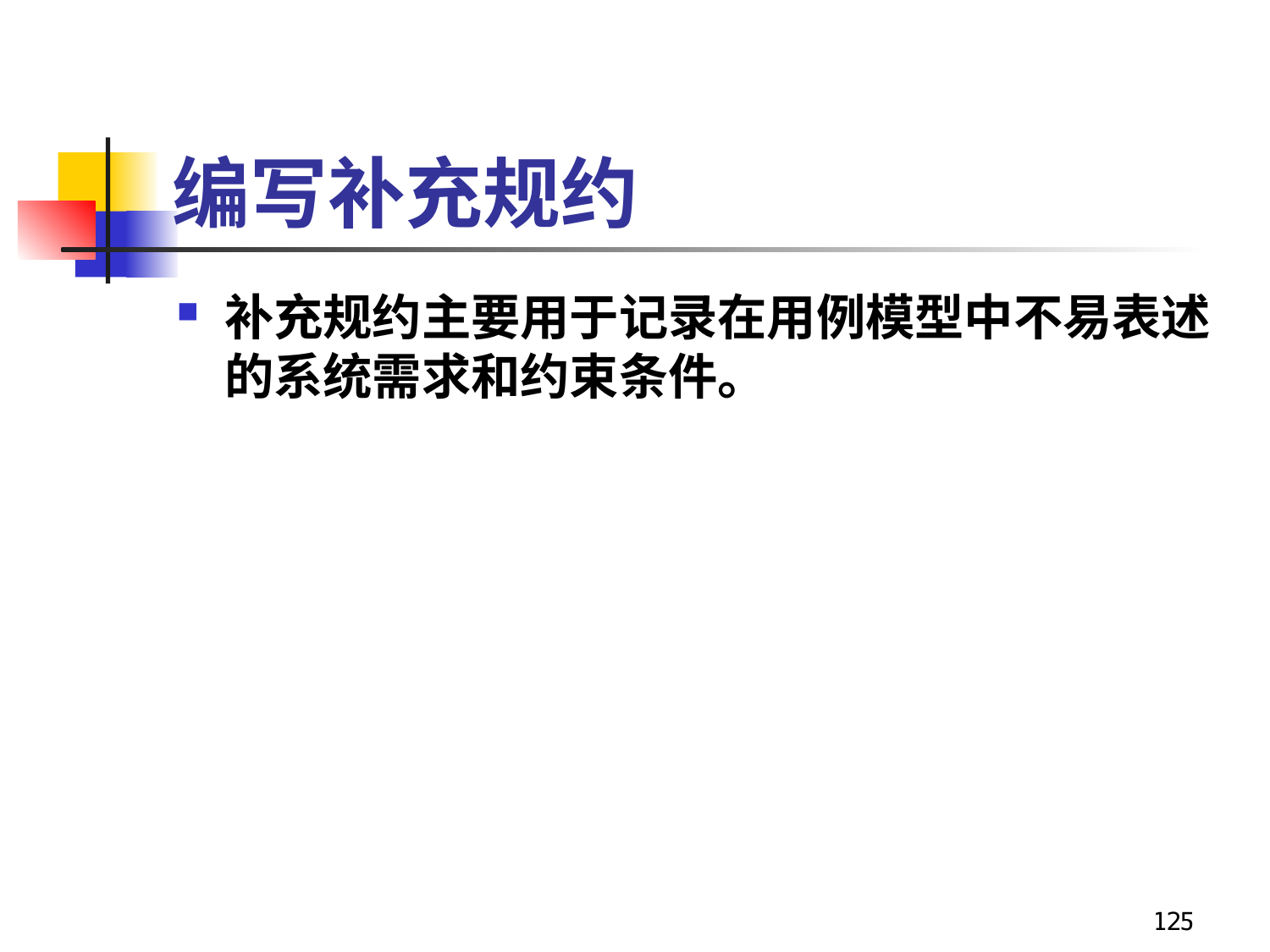

# 编写补充规约
补充规约主要用于记录在用例模型中不易表述的系统需求和约束条件。
125